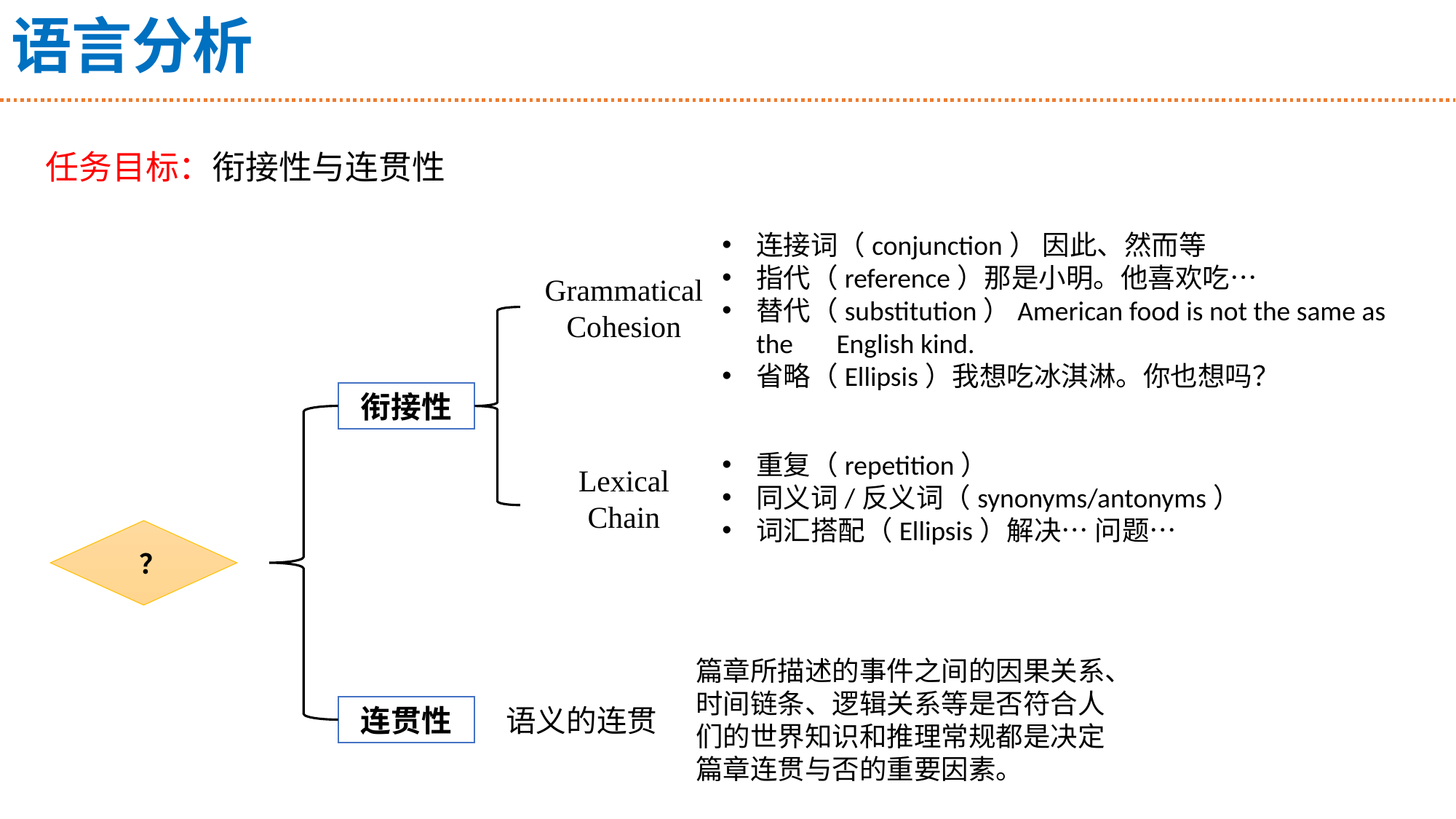

# 语言分析
任务目标：衔接性与连贯性
连接词（conjunction） 因此、然而等
指代（reference）那是小明。他喜欢吃…
替代（substitution）American food is not the same as the       English kind.
省略（Ellipsis）我想吃冰淇淋。你也想吗？
Grammatical Cohesion

衔接性

重复（repetition）
同义词/反义词（synonyms/antonyms）
词汇搭配（Ellipsis）解决… 问题…
Lexical
Chain
  ？
篇章所描述的事件之间的因果关系、时间链条、逻辑关系等是否符合人们的世界知识和推理常规都是决定篇章连贯与否的重要因素。
连贯性
语义的连贯